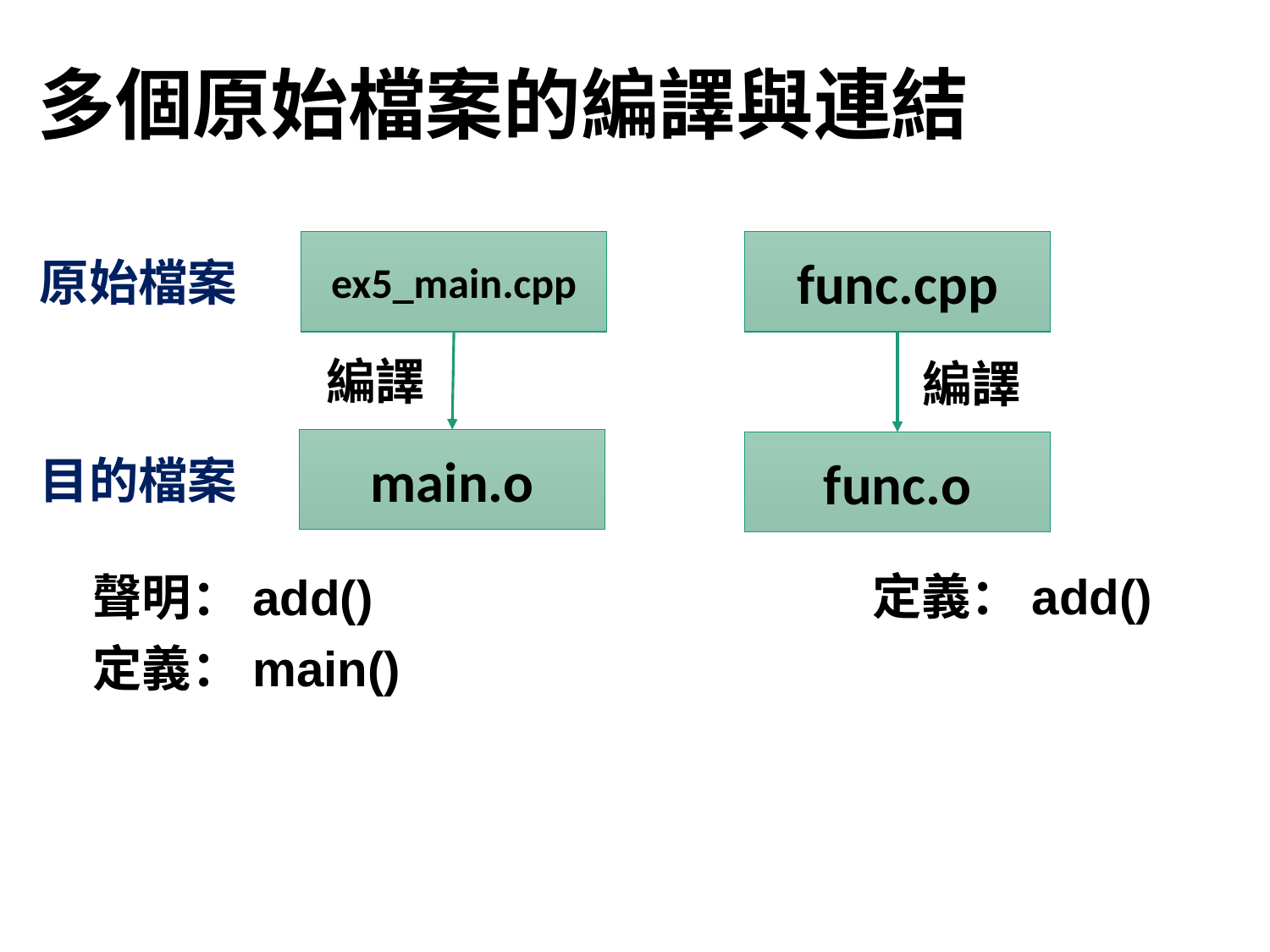

# 多個原始檔案的編譯與連結
ex5_main.cpp
func.cpp
原始檔案
編譯
編譯
main.o
func.o
目的檔案
聲明：add()
定義：main()
定義：add()